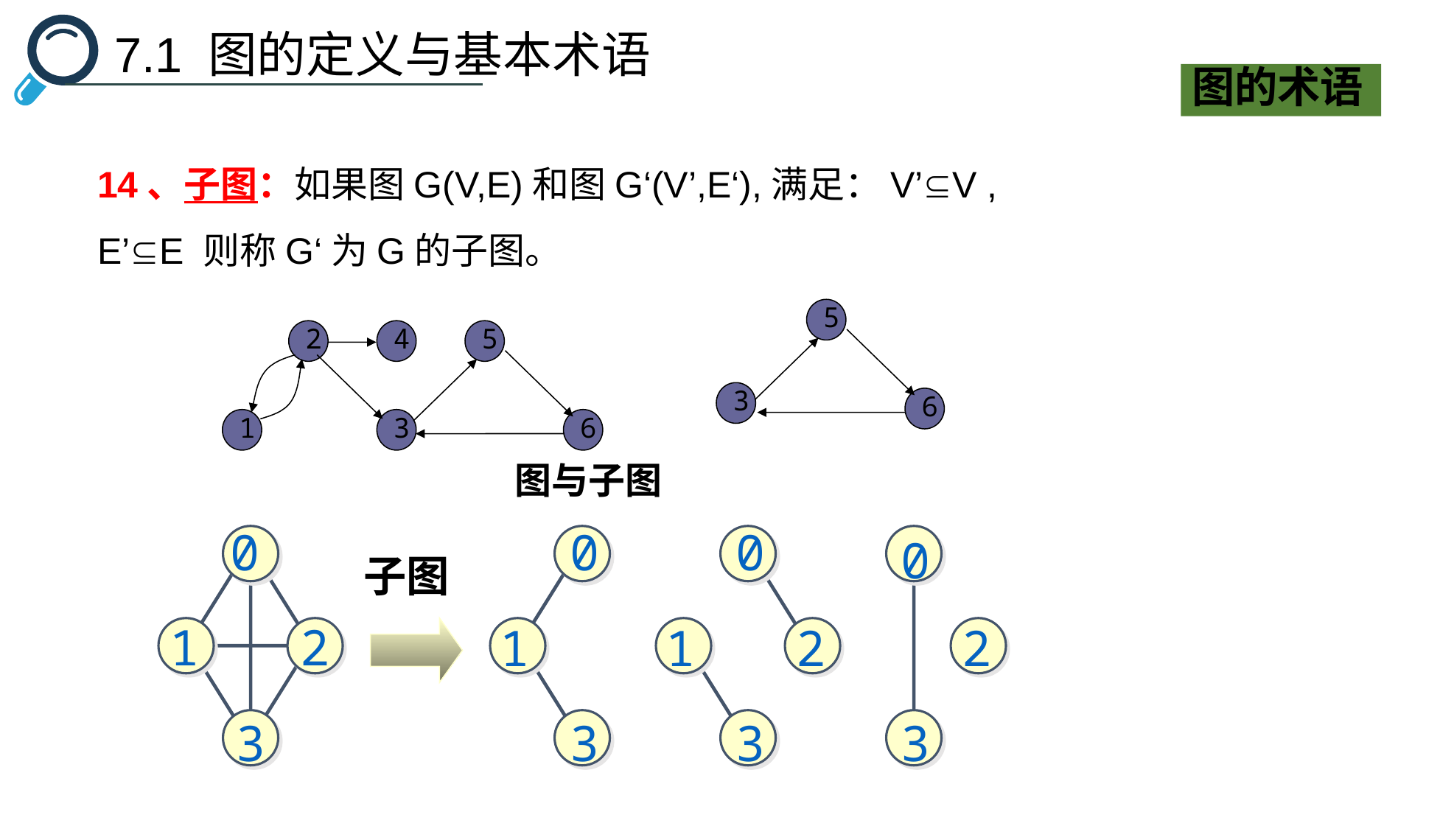

7.1 图的定义与基本术语
图的术语
14、子图：如果图G(V,E)和图G‘(V’,E‘),满足：V’⊆V ,   E’⊆E 则称G‘为G的子图。
5

3
6

2
4
5

1
3
6

图与子图

0
0
0
0
子图

1
2
1
1
2
2

3
3
3
3